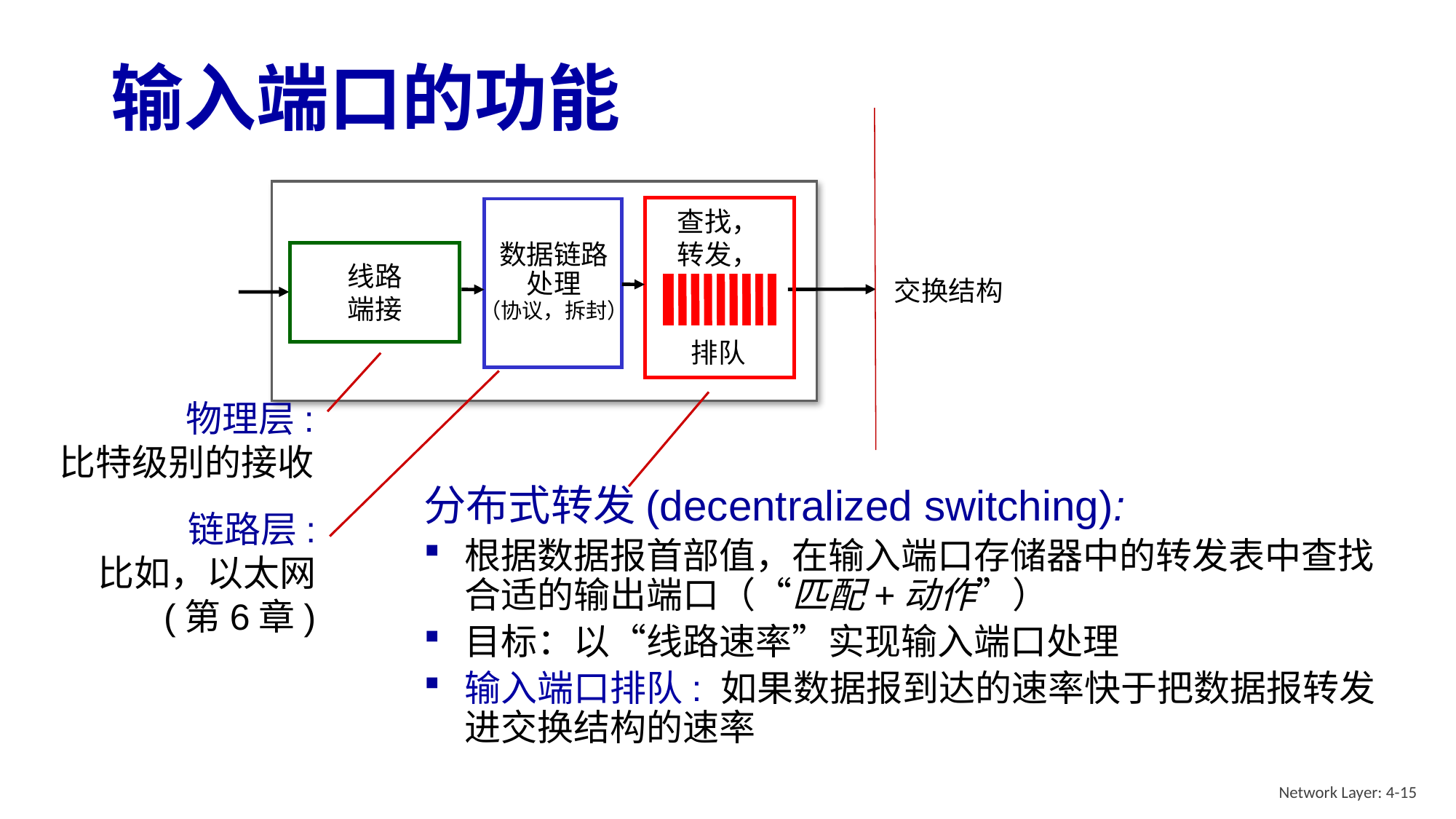

# 输入端口的功能

分布式转发(decentralized switching):
根据数据报首部值，在输入端口存储器中的转发表中查找合适的输出端口（“匹配+动作”）
目标：以“线路速率”实现输入端口处理
输入端口排队: 如果数据报到达的速率快于把数据报转发进交换结构的速率
查找，
转发，

排队

链路层:
比如，以太网
(第6章)
数据链路
处理
（协议，拆封）
交换结构
线路
端接

物理层:
比特级别的接收

Network Layer: 4-15